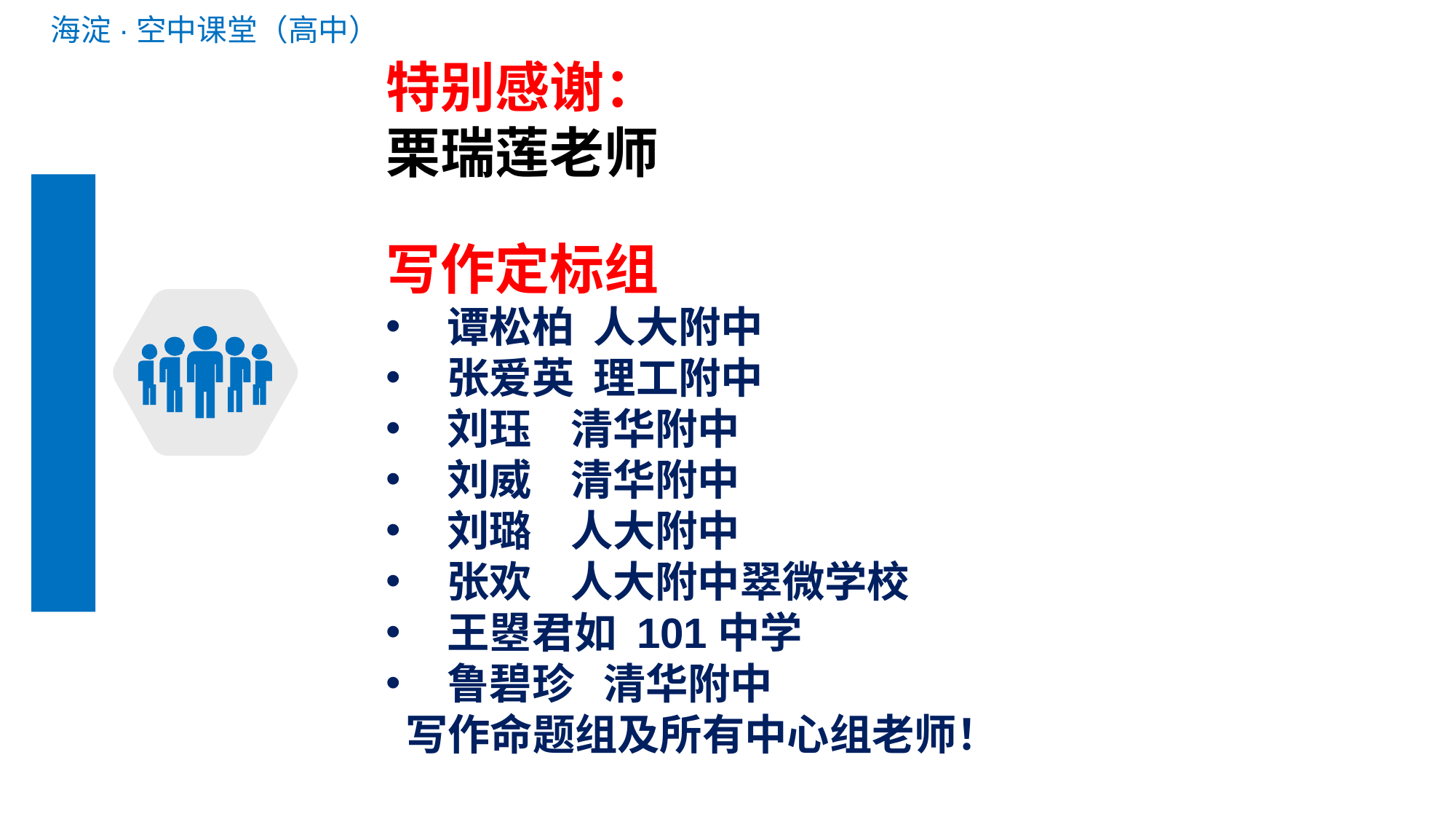

特别感谢：
栗瑞莲老师

写作定标组
谭松柏  人大附中
张爱英  理工附中
刘珏    清华附中
刘威    清华附中
刘璐    人大附中
张欢    人大附中翠微学校
王曌君如 101中学
鲁碧珍   清华附中
 写作命题组及所有中心组老师！

应用文写作